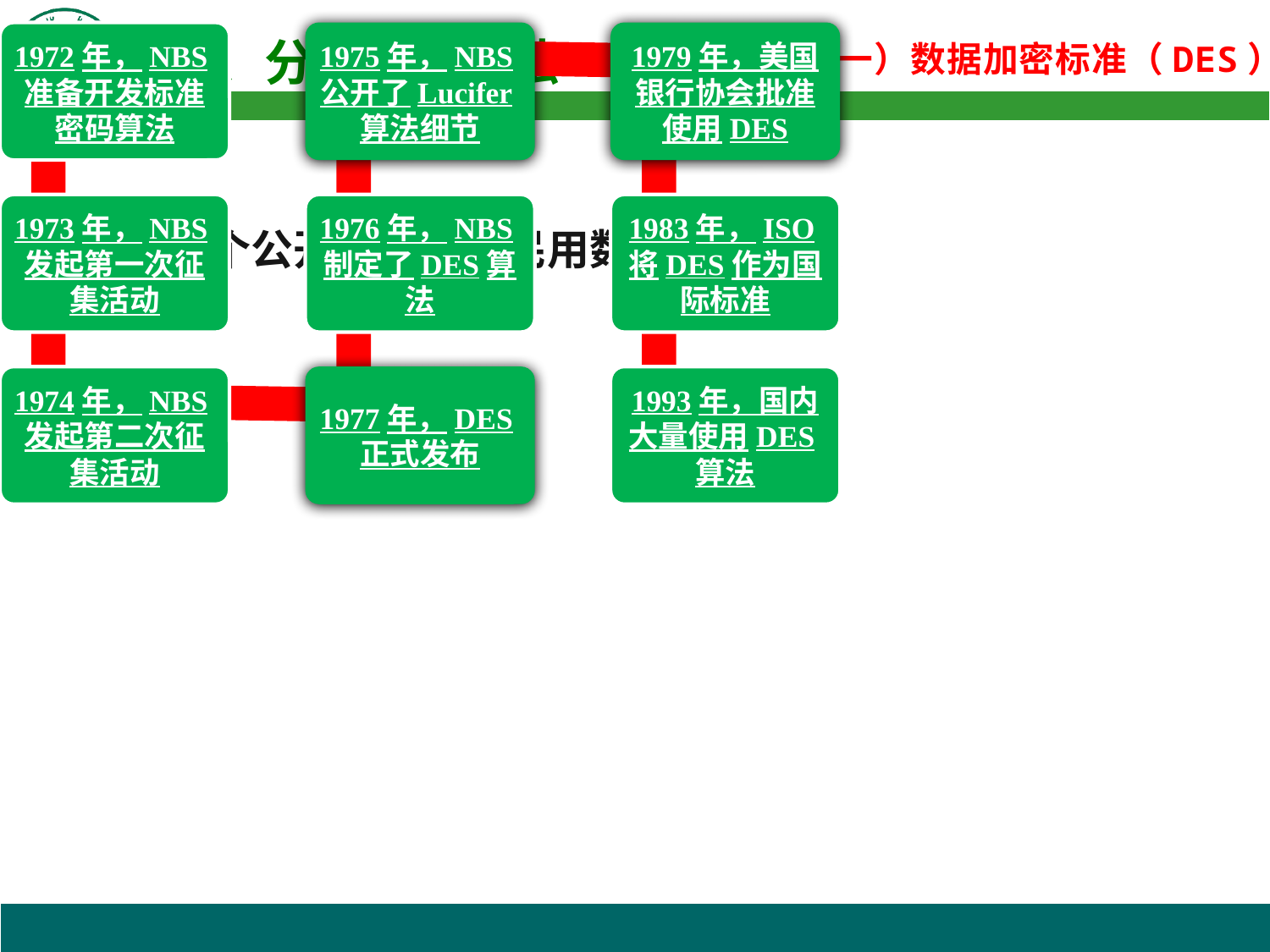

第一个公开的商用、民用数据加密算法
1972年，NBS准备开发标准密码算法
1973年，NBS发起第一次征集活动
1974年，NBS发起第二次征集活动
1977年，DES正式发布
1976年，NBS制定了DES算法
1975年，NBS公开了Lucifer算法细节
1979年，美国银行协会批准使用DES
1983年，ISO将DES作为国际标准
1993年，国内大量使用DES算法